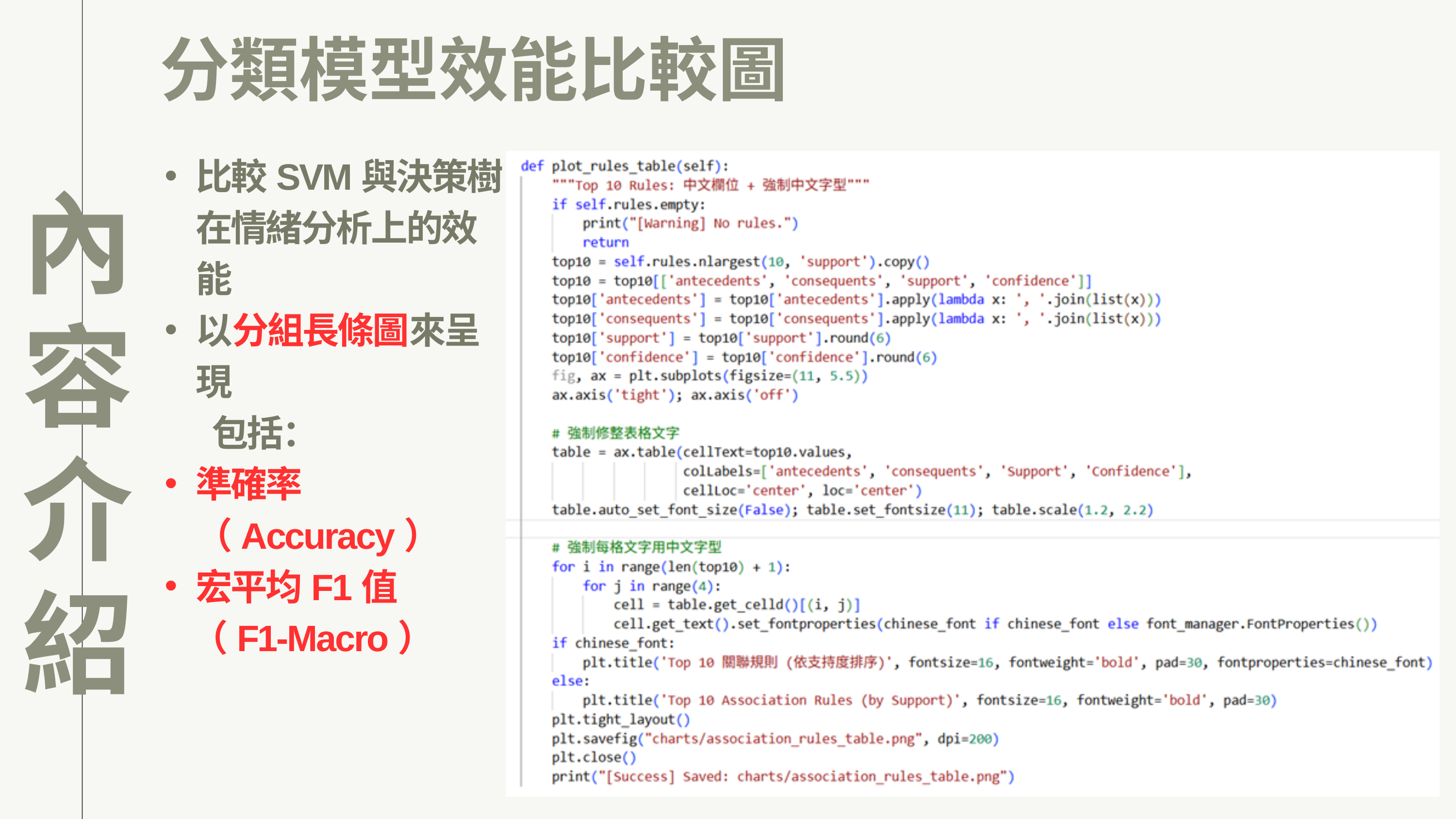

內容介紹
分類模型效能比較圖
比較SVM與決策樹在情緒分析上的效能
以分組長條圖來呈現
          包括：
準確率（Accuracy）
宏平均F1值
       （F1-Macro）